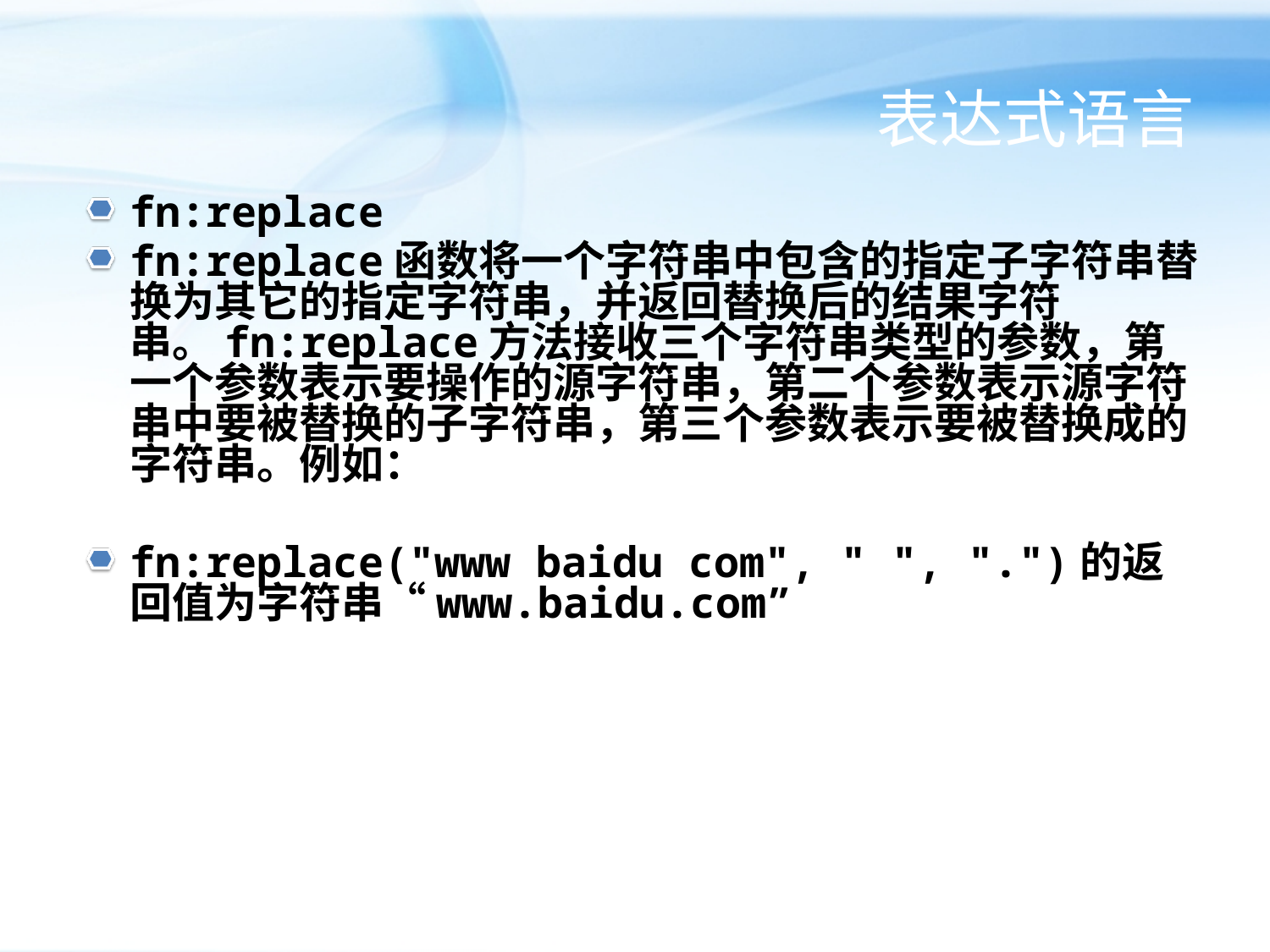

# 表达式语言
fn:replace
fn:replace函数将一个字符串中包含的指定子字符串替换为其它的指定字符串，并返回替换后的结果字符串。fn:replace方法接收三个字符串类型的参数，第一个参数表示要操作的源字符串，第二个参数表示源字符串中要被替换的子字符串，第三个参数表示要被替换成的字符串。例如：

fn:replace("www baidu com", " ", ".")的返回值为字符串“www.baidu.com”